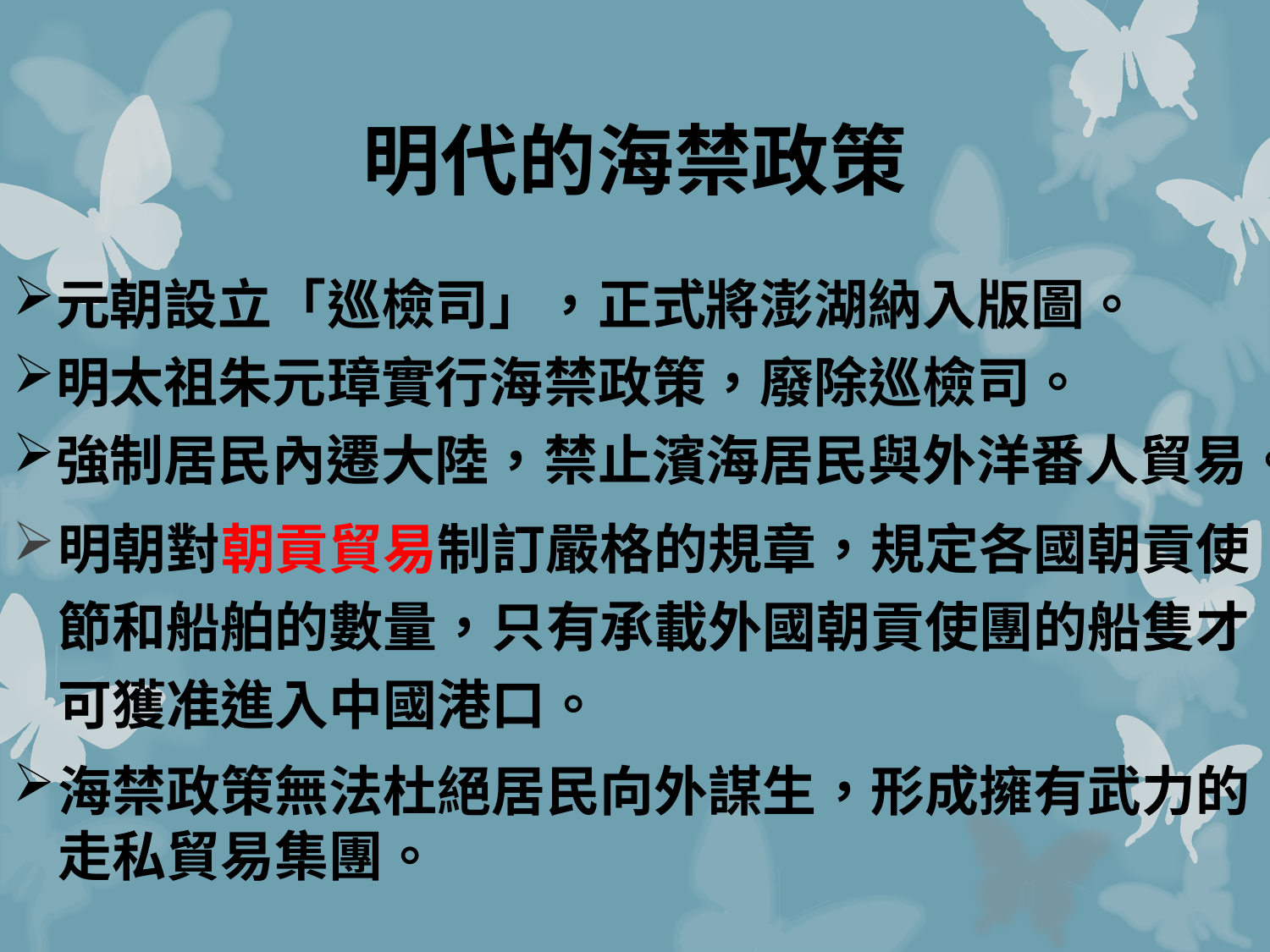

# 明代的海禁政策
元朝設立「巡檢司」，正式將澎湖納入版圖。
明太祖朱元璋實行海禁政策，廢除巡檢司。
強制居民內遷大陸，禁止濱海居民與外洋番人貿易。
明朝對朝貢貿易制訂嚴格的規章，規定各國朝貢使節和船舶的數量，只有承載外國朝貢使團的船隻才可獲准進入中國港口。
海禁政策無法杜絕居民向外謀生，形成擁有武力的走私貿易集團。